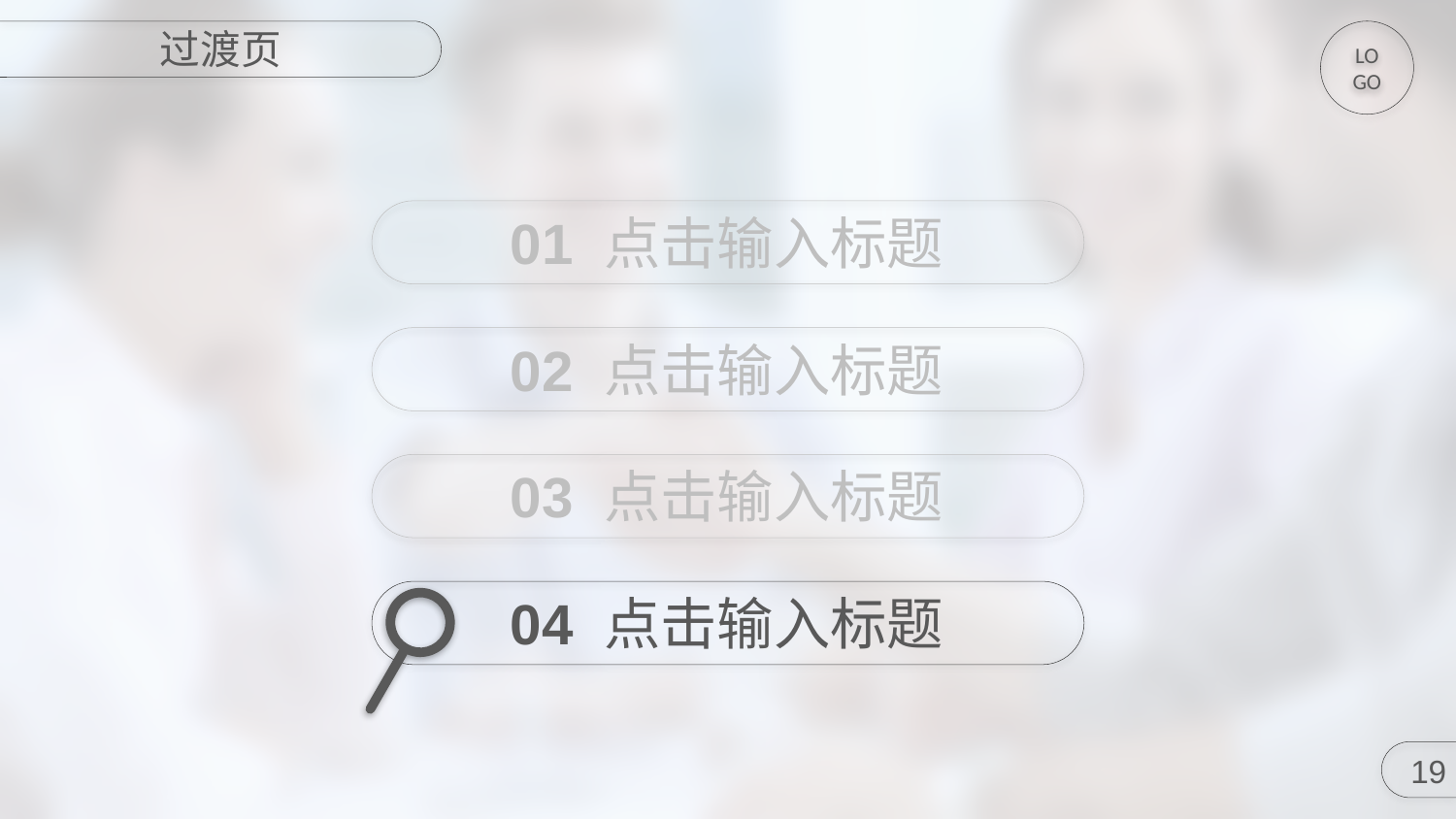

过渡页

LOGO

01
点击输入标题

02
点击输入标题

03
点击输入标题

04
点击输入标题